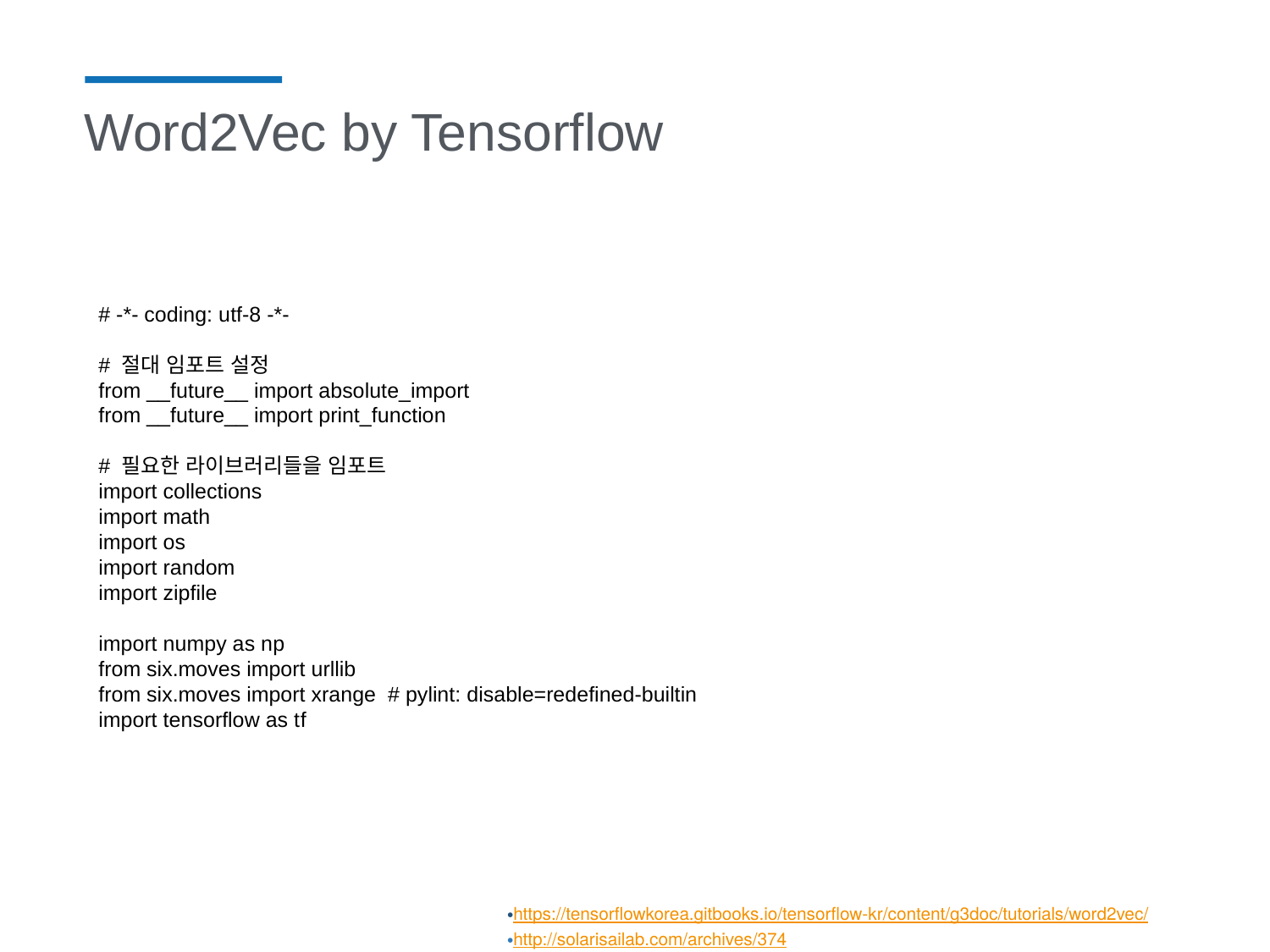

# Word2Vec by Tensorflow
# -*- coding: utf-8 -*-

# 절대 임포트 설정
from __future__ import absolute_import
from __future__ import print_function

# 필요한 라이브러리들을 임포트
import collections
import math
import os
import random
import zipfile

import numpy as np
from six.moves import urllib
from six.moves import xrange  # pylint: disable=redefined-builtin
import tensorflow as tf
https://tensorflowkorea.gitbooks.io/tensorflow-kr/content/g3doc/tutorials/word2vec/
http://solarisailab.com/archives/374